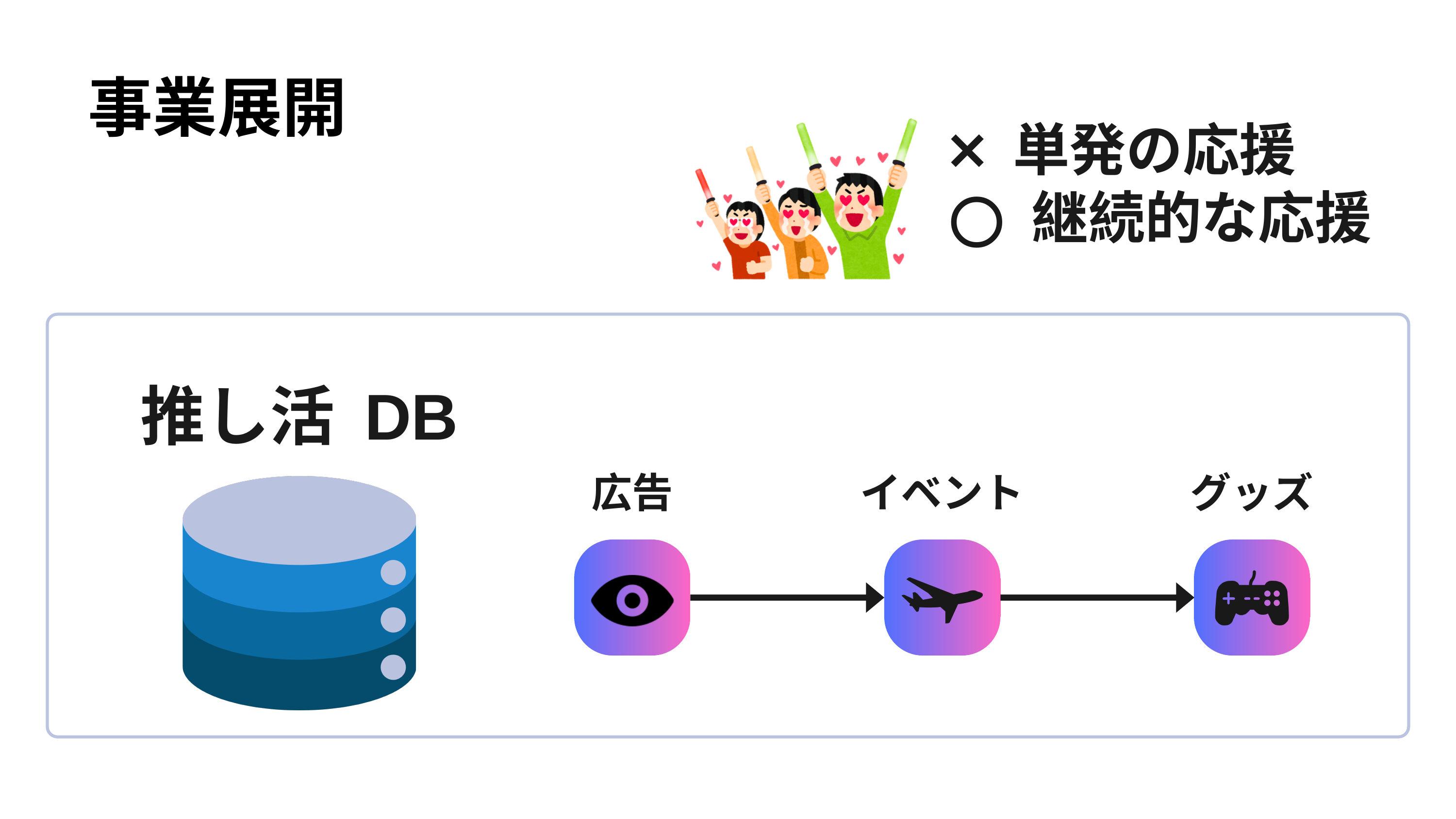

事業展開

❌ 単発の応援
⭕️ 継続的な応援

推し活 DB
広告
イベント
グッズ